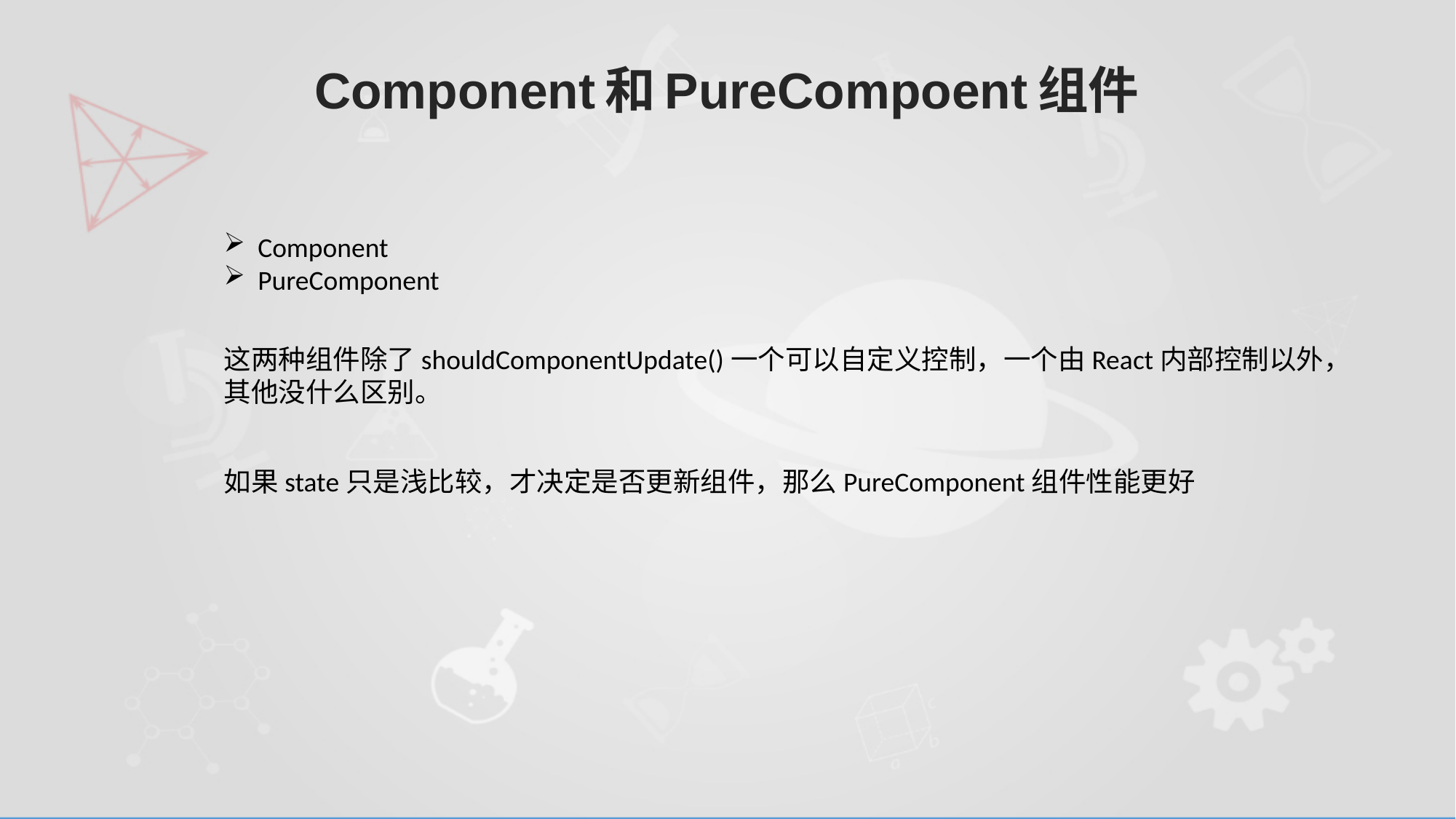

# Component和PureCompoent组件
Component
PureComponent
这两种组件除了shouldComponentUpdate()一个可以自定义控制，一个由React内部控制以外，
其他没什么区别。
如果state只是浅比较，才决定是否更新组件，那么PureComponent组件性能更好